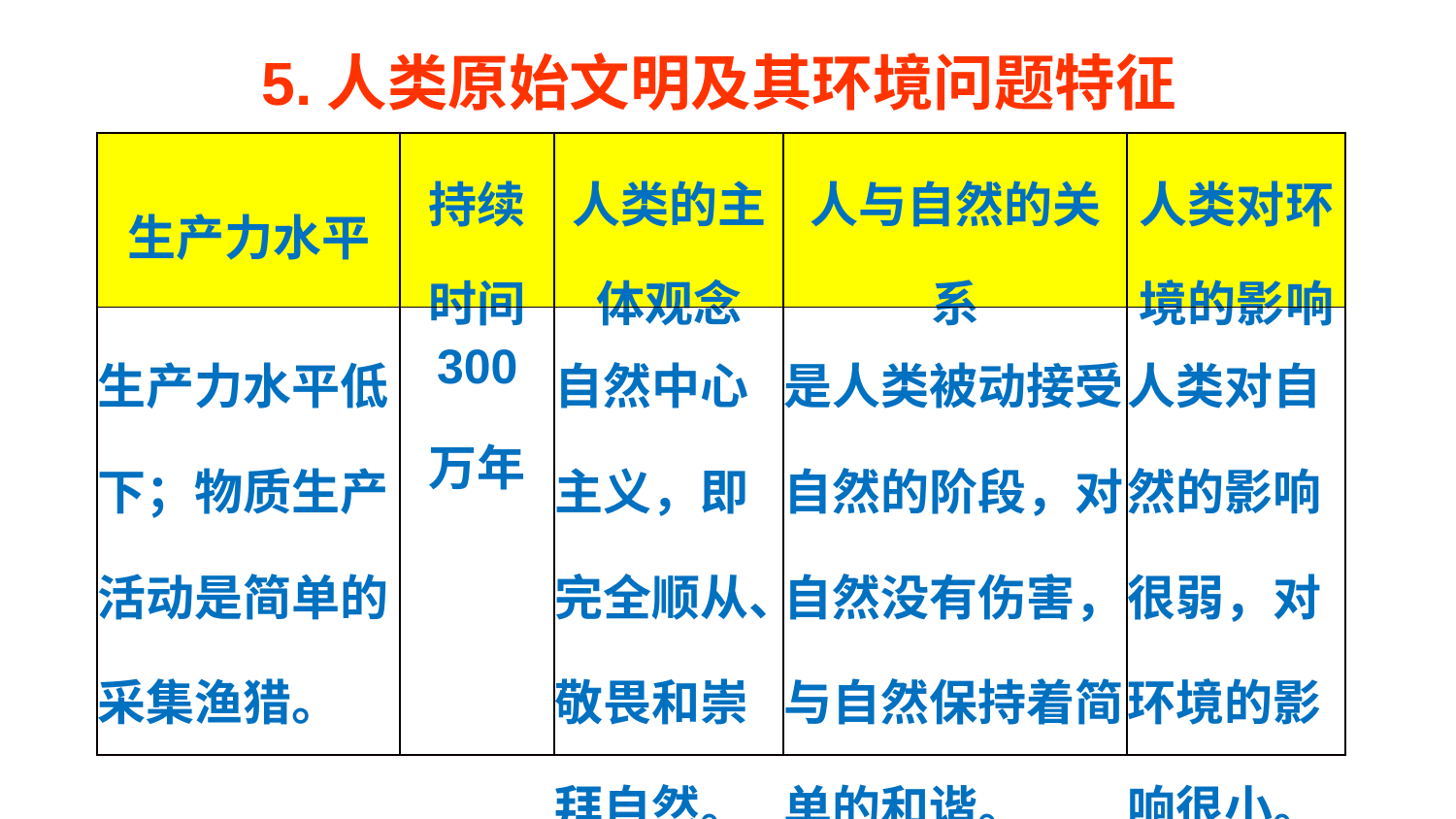

5.人类原始文明及其环境问题特征
| 生产力水平 | 持续 时间 | 人类的主体观念 | 人与自然的关系 | 人类对环境的影响 |
| --- | --- | --- | --- | --- |
| 生产力水平低下；物质生产活动是简单的采集渔猎。 | 300 万年 | 自然中心主义，即完全顺从、敬畏和崇拜自然。 | 是人类被动接受自然的阶段，对自然没有伤害，与自然保持着简单的和谐。 | 人类对自然的影响很弱，对环境的影响很小。 |